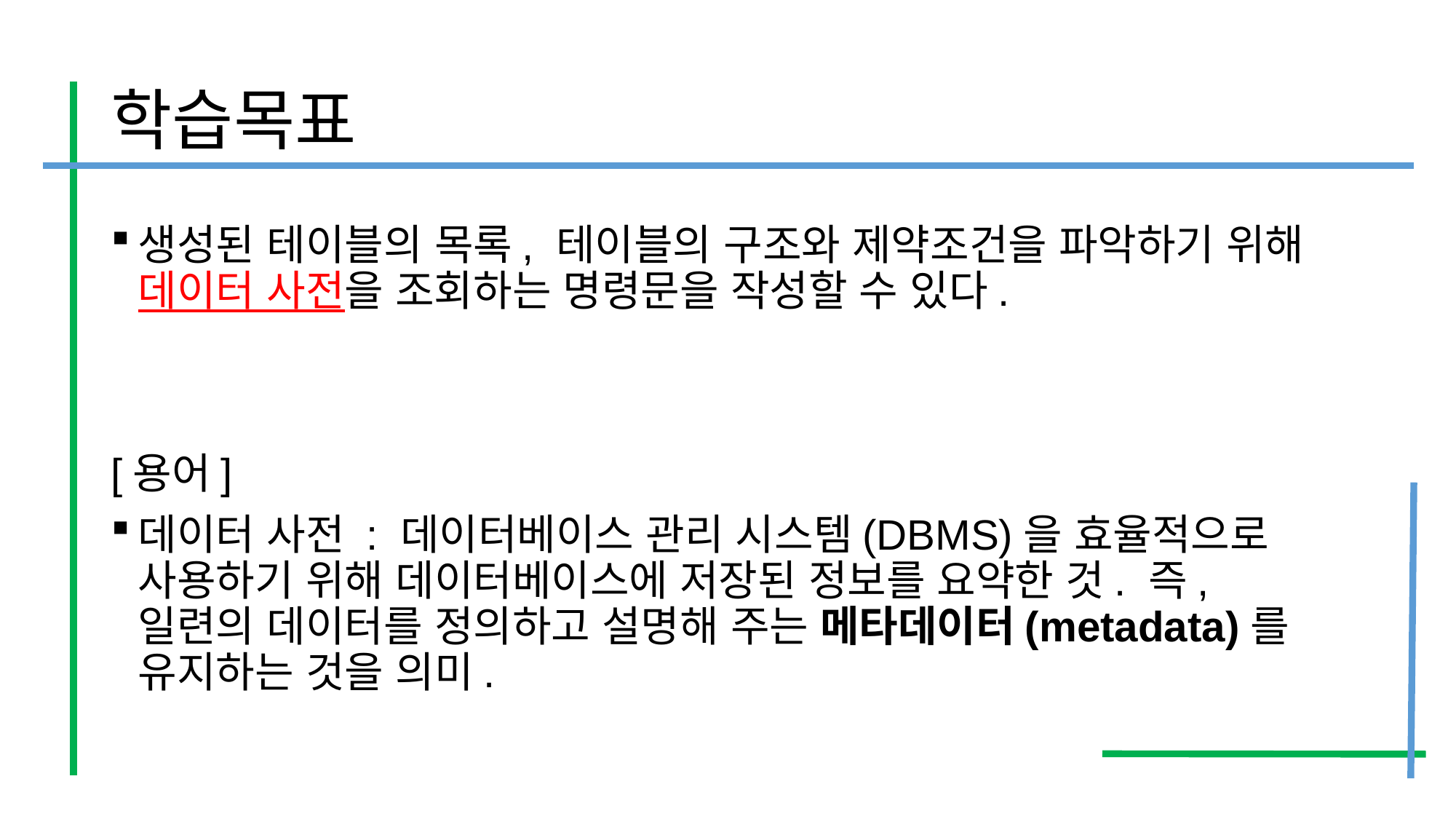

# 학습목표
생성된 테이블의 목록, 테이블의 구조와 제약조건을 파악하기 위해 데이터 사전을 조회하는 명령문을 작성할 수 있다.

[용어]
데이터 사전 : 데이터베이스 관리 시스템(DBMS)을 효율적으로 사용하기 위해 데이터베이스에 저장된 정보를 요약한 것. 즉, 일련의 데이터를 정의하고 설명해 주는 메타데이터(metadata)를 유지하는 것을 의미.